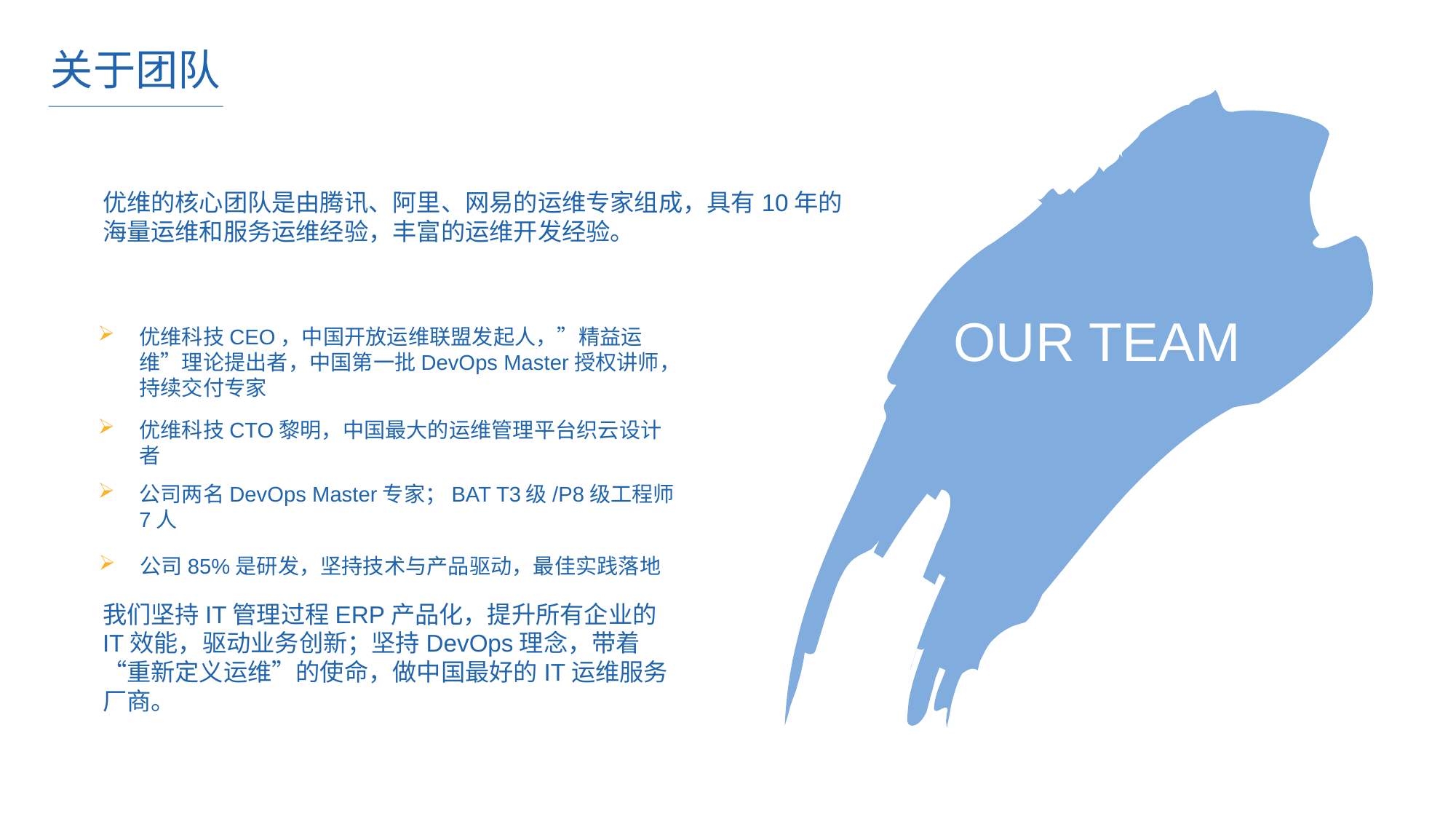

关于团队

OUR TEAM

优维的核心团队是由腾讯、阿里、网易的运维专家组成，具有10年的海量运维和服务运维经验，丰富的运维开发经验。
优维科技CEO，中国开放运维联盟发起人，”精益运维”理论提出者，中国第一批DevOps Master授权讲师，持续交付专家
优维科技CTO黎明，中国最大的运维管理平台织云设计者
公司两名DevOps Master专家；BAT T3级/P8级工程师 7人
公司85%是研发，坚持技术与产品驱动，最佳实践落地
我们坚持IT管理过程ERP产品化，提升所有企业的IT效能，驱动业务创新；坚持DevOps理念，带着“重新定义运维”的使命，做中国最好的IT运维服务厂商。